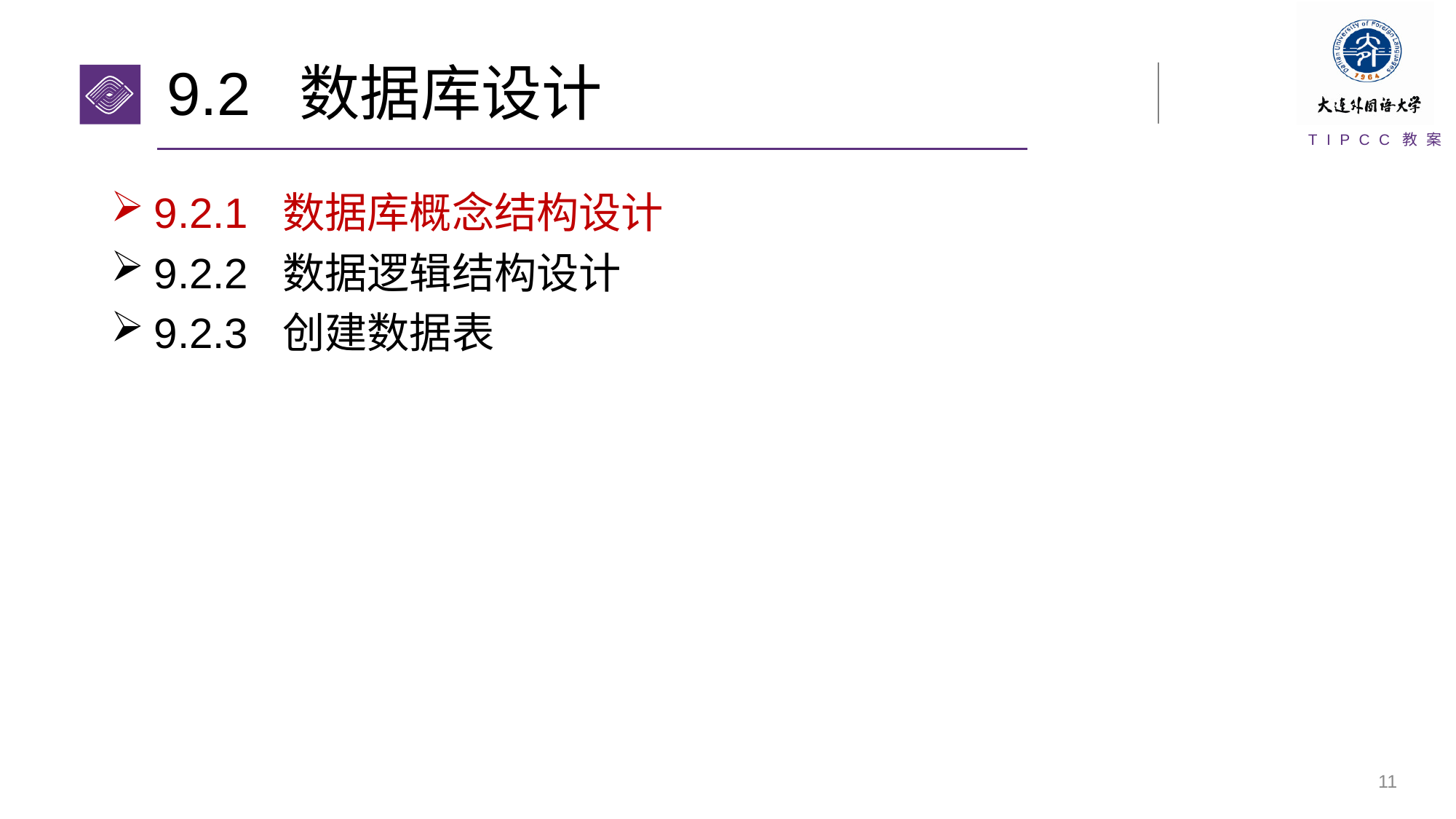

# 9.2  数据库设计
9.2.1  数据库概念结构设计
9.2.2  数据逻辑结构设计
9.2.3  创建数据表
11